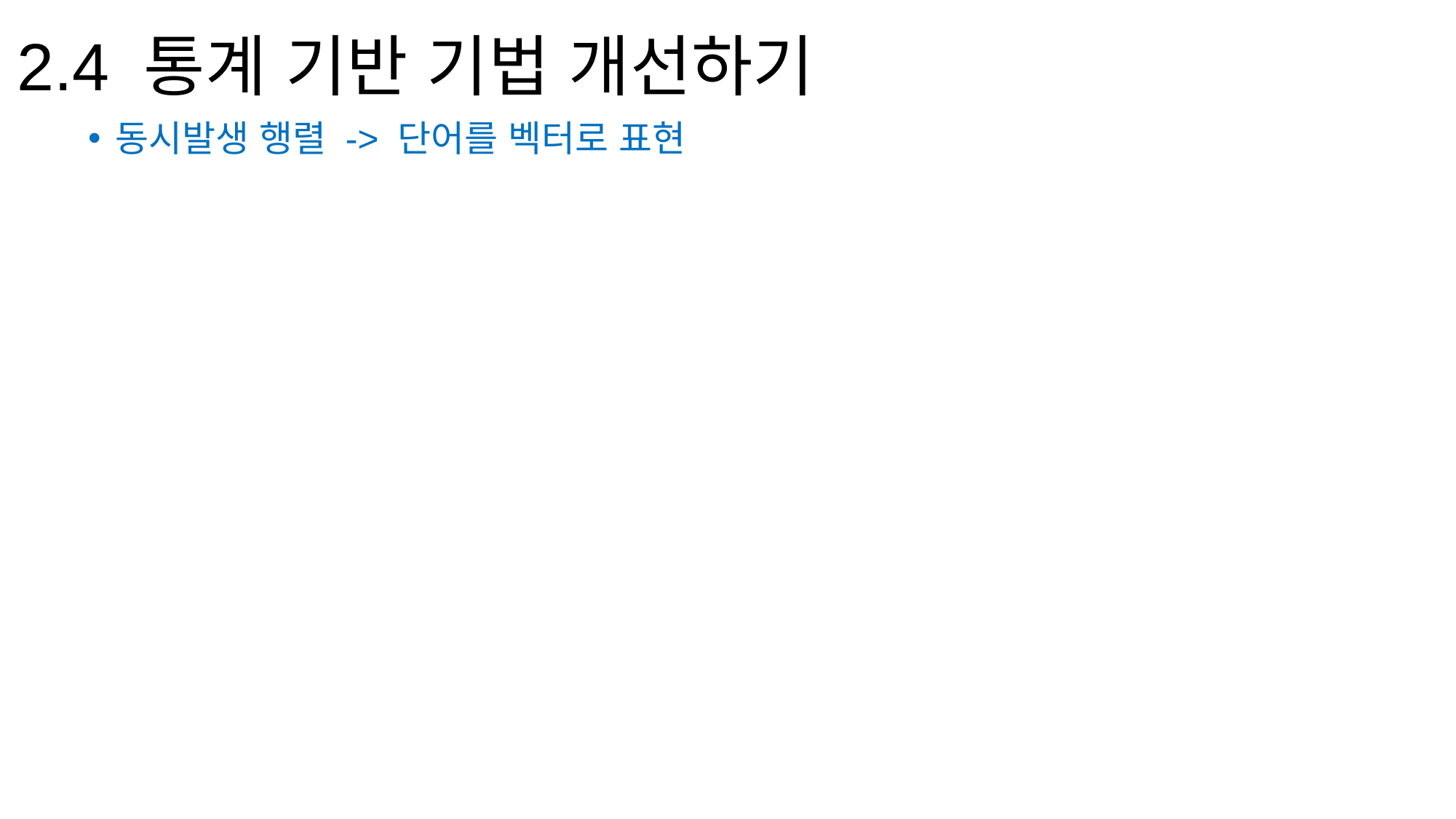

# 2.4 통계 기반 기법 개선하기
동시발생 행렬 -> 단어를 벡터로 표현